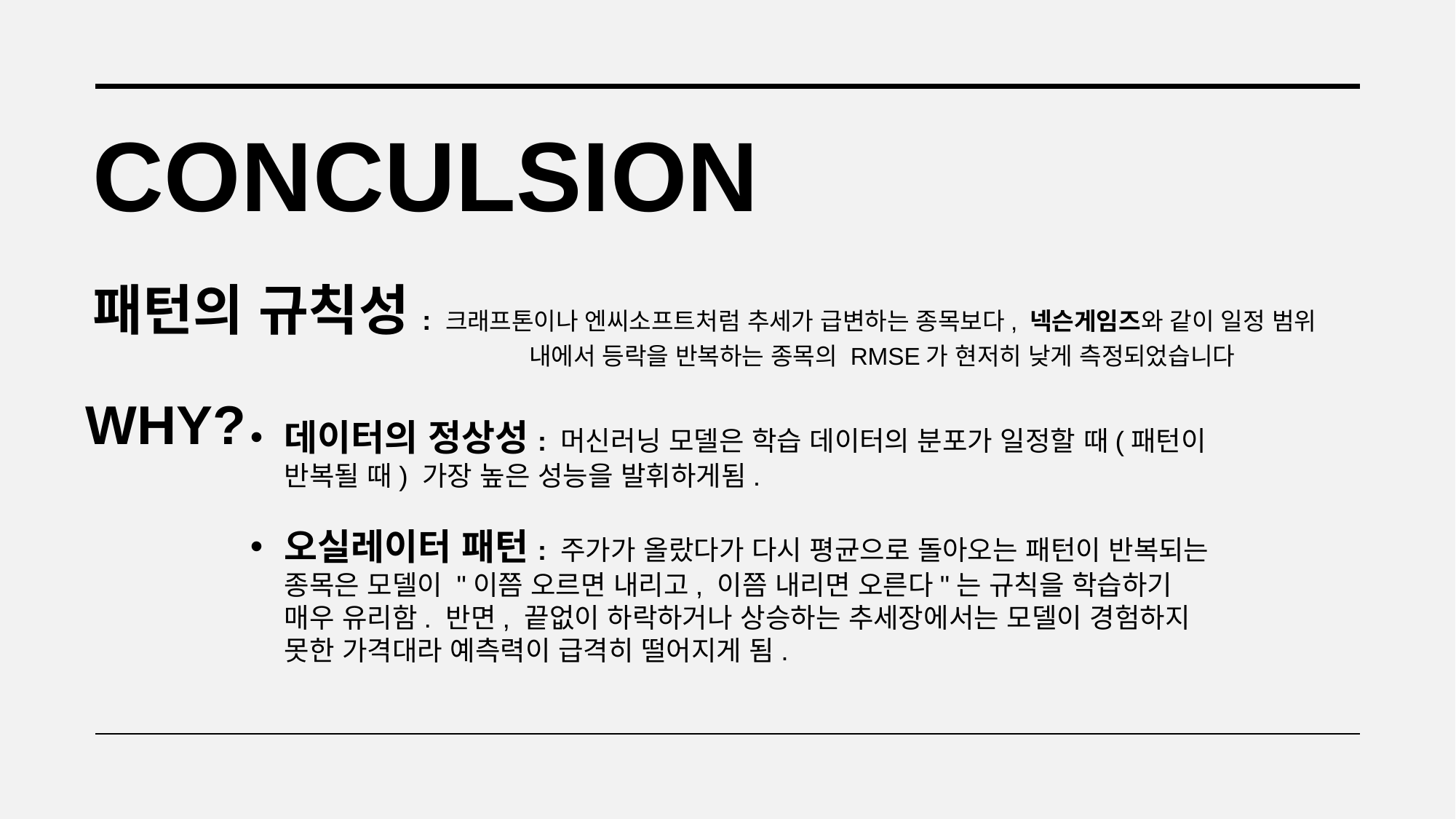

ConCulsion
패턴의 규칙성: 크래프톤이나 엔씨소프트처럼 추세가 급변하는 종목보다, 넥슨게임즈와 같이 일정 범위 				내에서 등락을 반복하는 종목의 RMSE가 현저히 낮게 측정되었습니다

WHY?
데이터의 정상성: 머신러닝 모델은 학습 데이터의 분포가 일정할 때(패턴이 반복될 때) 가장 높은 성능을 발휘하게됨.

오실레이터 패턴: 주가가 올랐다가 다시 평균으로 돌아오는 패턴이 반복되는 종목은 모델이 "이쯤 오르면 내리고, 이쯤 내리면 오른다"는 규칙을 학습하기 매우 유리함. 반면, 끝없이 하락하거나 상승하는 추세장에서는 모델이 경험하지 못한 가격대라 예측력이 급격히 떨어지게 됨.